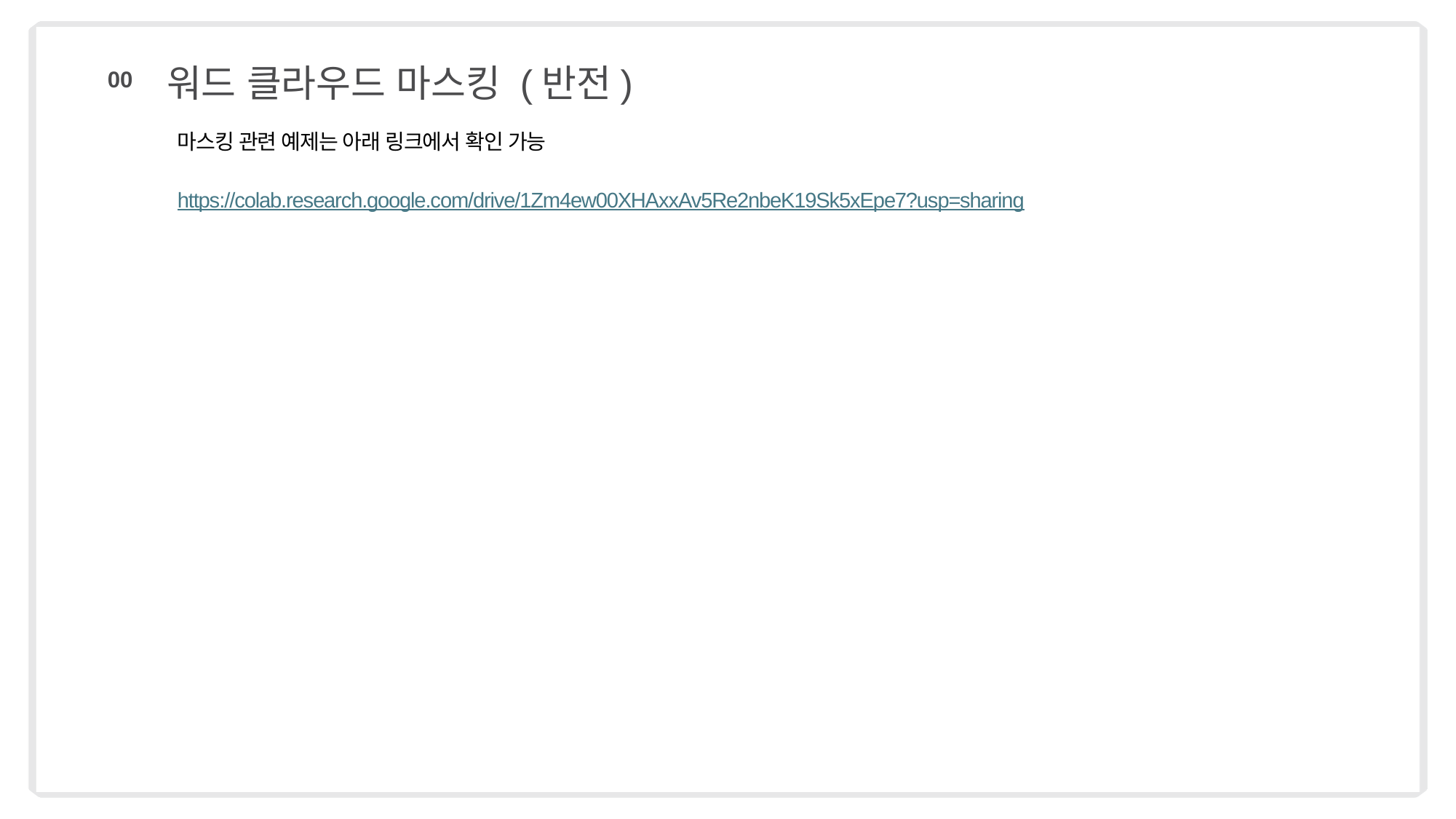

워드 클라우드 마스킹 (반전)
00
마스킹 관련 예제는 아래 링크에서 확인 가능
https://colab.research.google.com/drive/1Zm4ew00XHAxxAv5Re2nbeK19Sk5xEpe7?usp=sharing